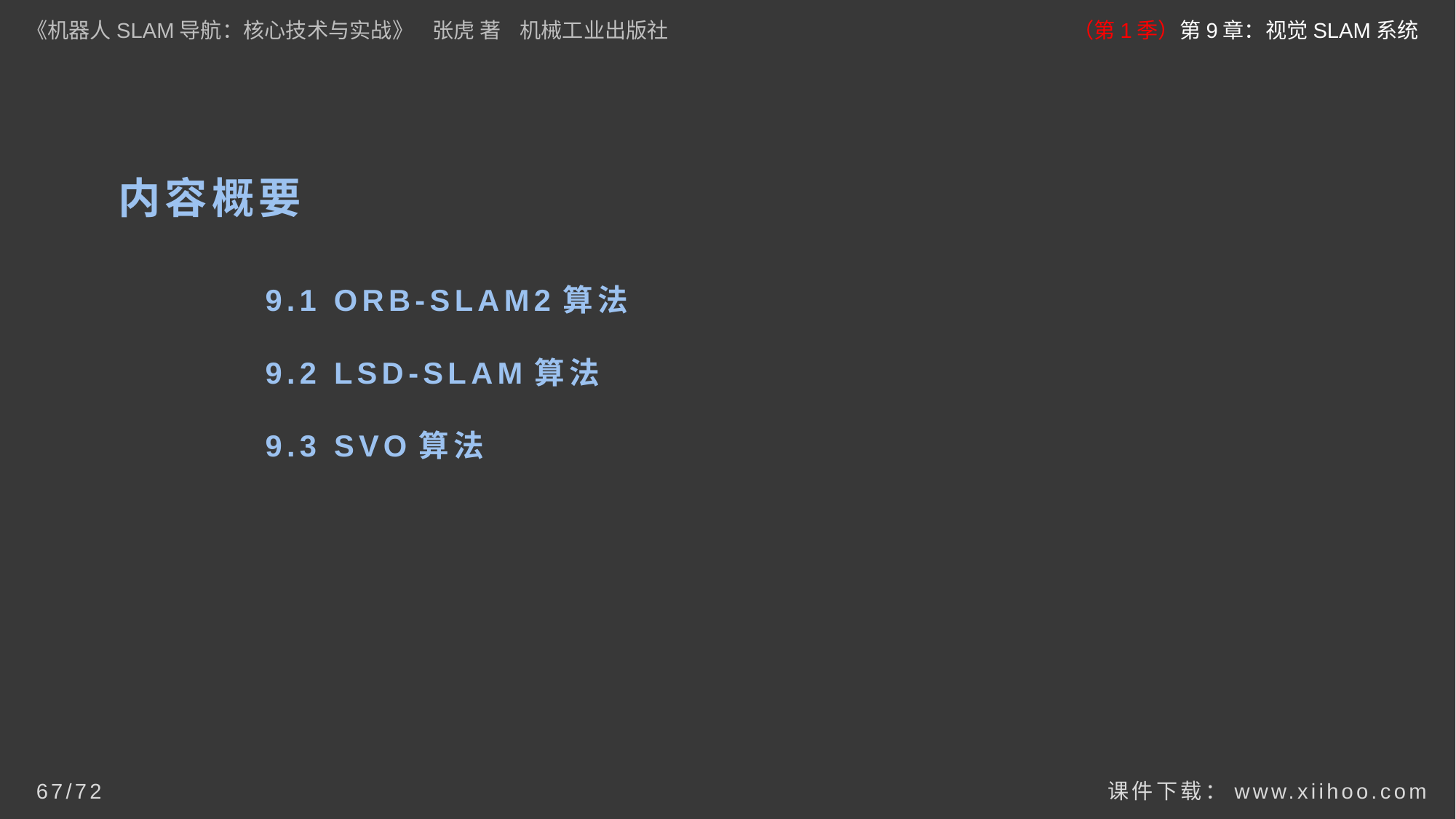

《机器人SLAM导航：核心技术与实战》    张虎 著    机械工业出版社
（第1季）第9章：视觉SLAM系统
# 内容概要
9.1 ORB-SLAM2算法
9.2 LSD-SLAM算法
9.3 SVO算法
课件下载：www.xiihoo.com
67/72